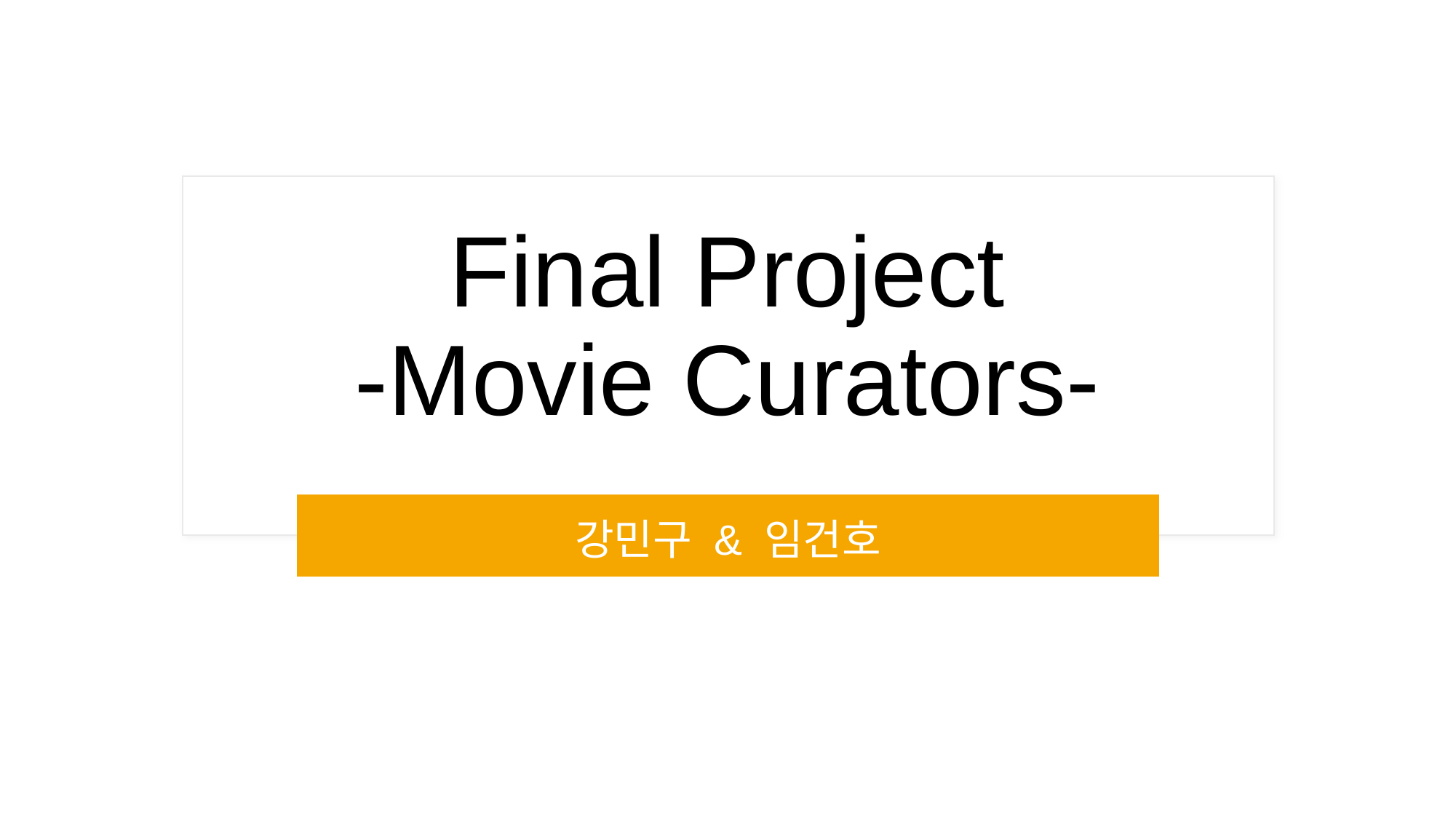

# Final Project -Movie Curators-
강민구 & 임건호